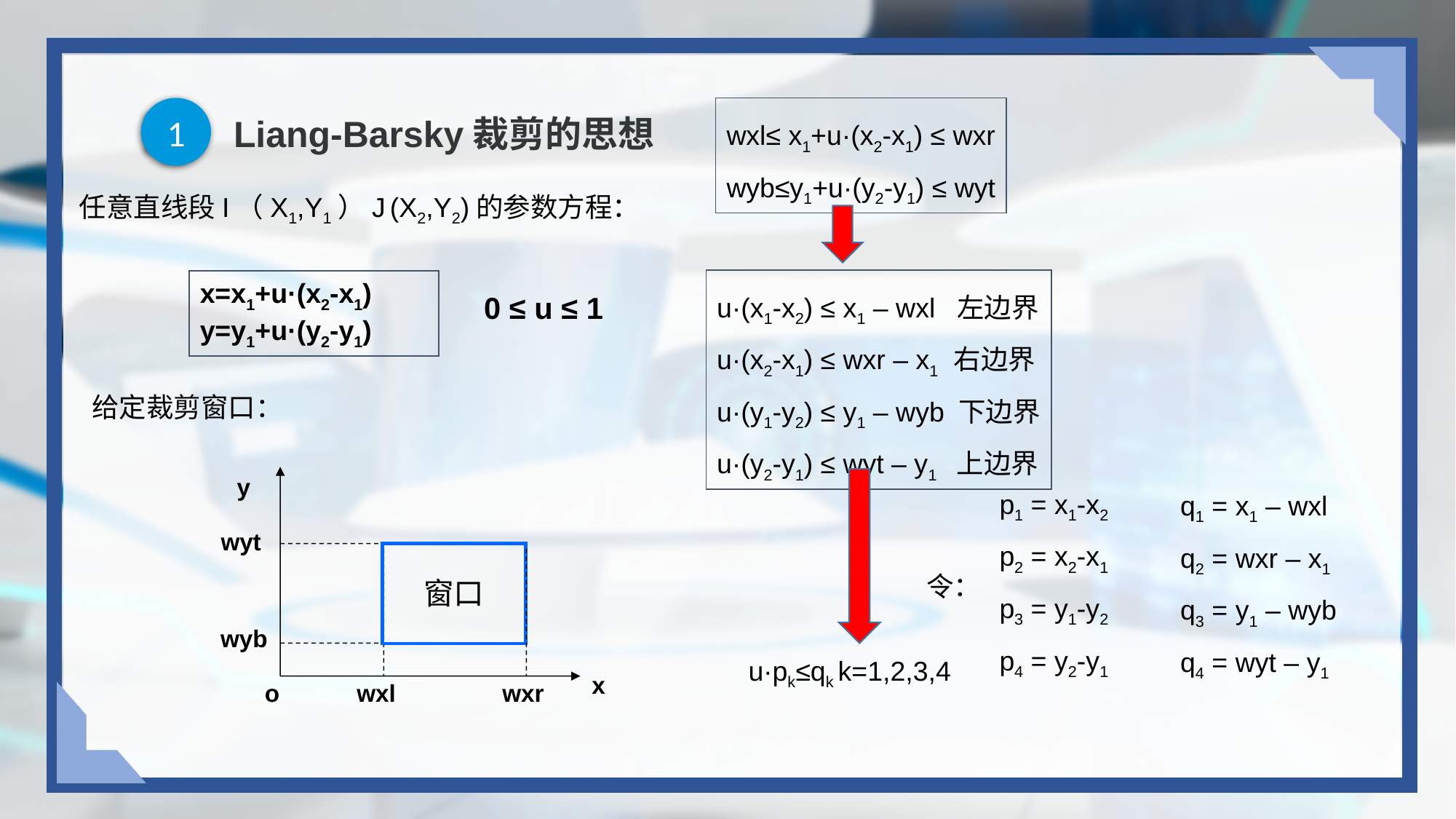

1
wxl≤ x1+u·(x2-x1) ≤ wxr
wyb≤y1+u·(y2-y1) ≤ wyt
# Liang-Barsky裁剪的思想
任意直线段I（X1,Y1）J (X2,Y2)的参数方程：

u·(x1-x2) ≤ x1 – wxl  左边界
u·(x2-x1) ≤ wxr – x1  右边界
u·(y1-y2) ≤ y1 – wyb 下边界
u·(y2-y1) ≤ wyt – y1   上边界
x=x1+u·(x2-x1)
y=y1+u·(y2-y1)
0 ≤ u ≤ 1
给定裁剪窗口：
p1 = x1-x2
p2 = x2-x1
p3 = y1-y2
p4 = y2-y1
y

wyt

窗口
wyb

x
o
wxl
wxr

q1 = x1 – wxl
q2 = wxr – x1
q3 = y1 – wyb
q4 = wyt – y1

令：
u·pk≤qk k=1,2,3,4